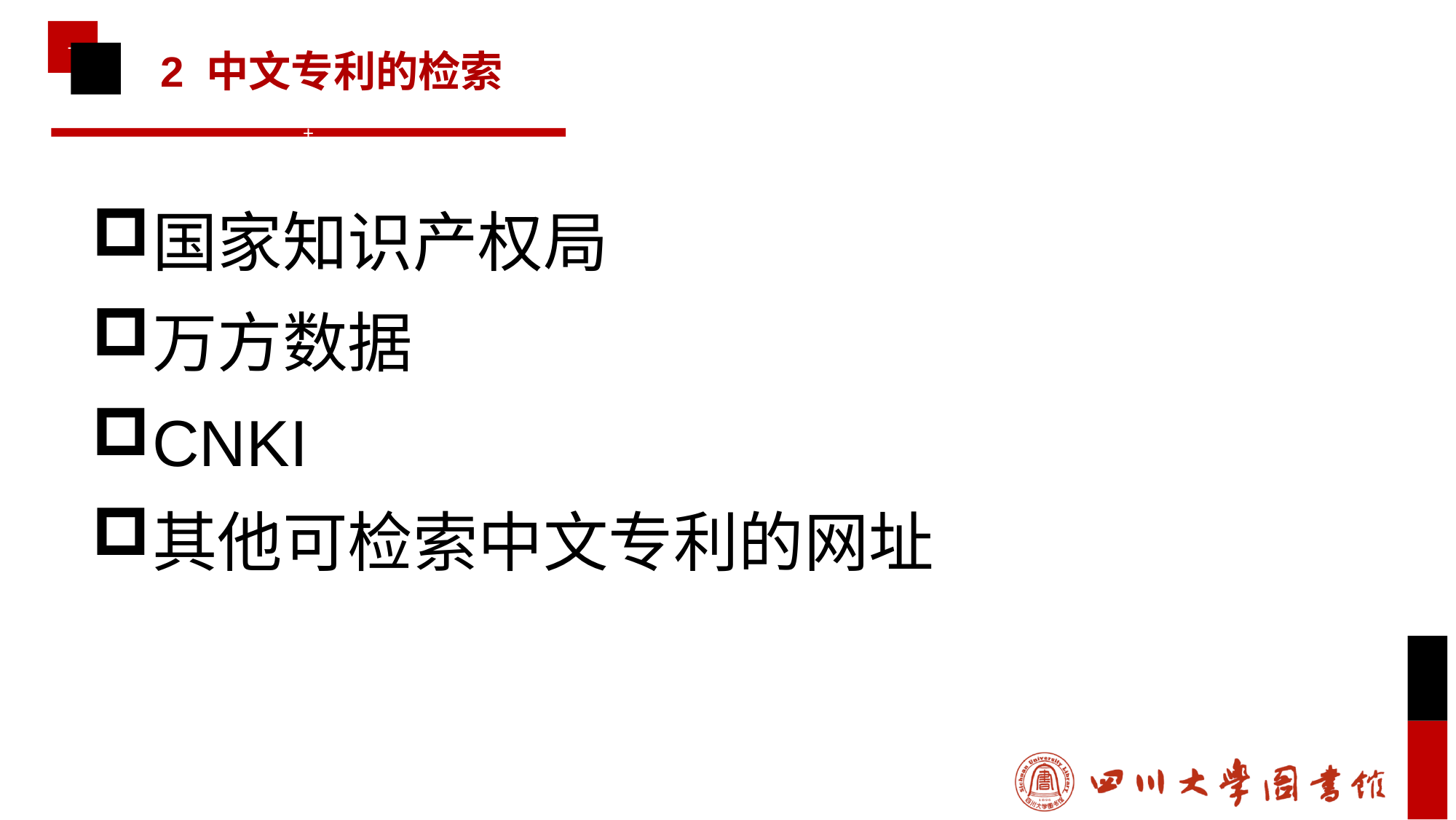

# 2 中文专利的检索
国家知识产权局
万方数据
CNKI
其他可检索中文专利的网址